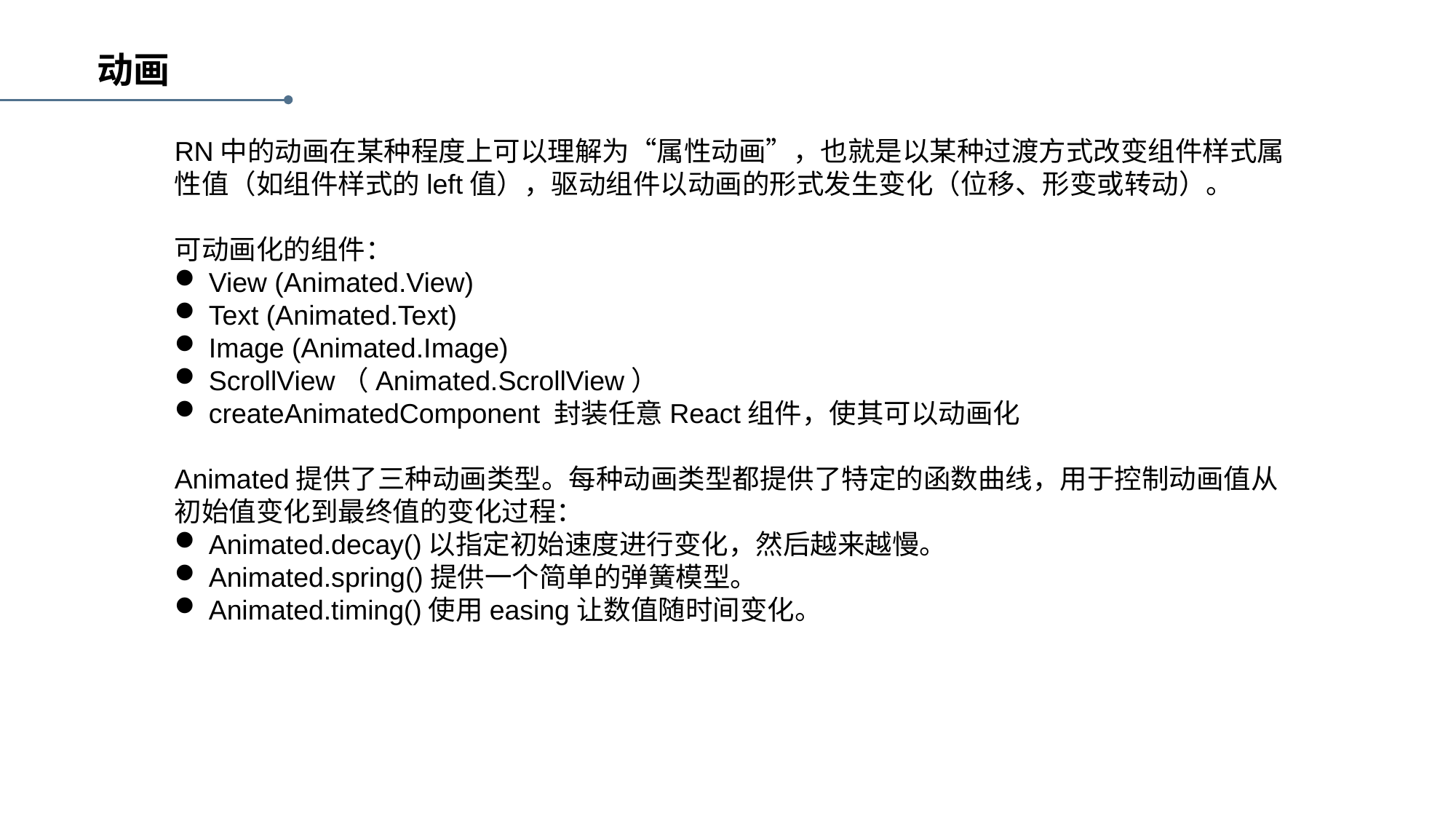

动画
RN中的动画在某种程度上可以理解为“属性动画”，也就是以某种过渡方式改变组件样式属性值（如组件样式的left值），驱动组件以动画的形式发生变化（位移、形变或转动）。

可动画化的组件：
View (Animated.View)
Text (Animated.Text)
Image (Animated.Image)
ScrollView（Animated.ScrollView）
createAnimatedComponent 封装任意React组件，使其可以动画化

Animated提供了三种动画类型。每种动画类型都提供了特定的函数曲线，用于控制动画值从初始值变化到最终值的变化过程：
Animated.decay()以指定初始速度进行变化，然后越来越慢。
Animated.spring()提供一个简单的弹簧模型。
Animated.timing()使用easing让数值随时间变化。